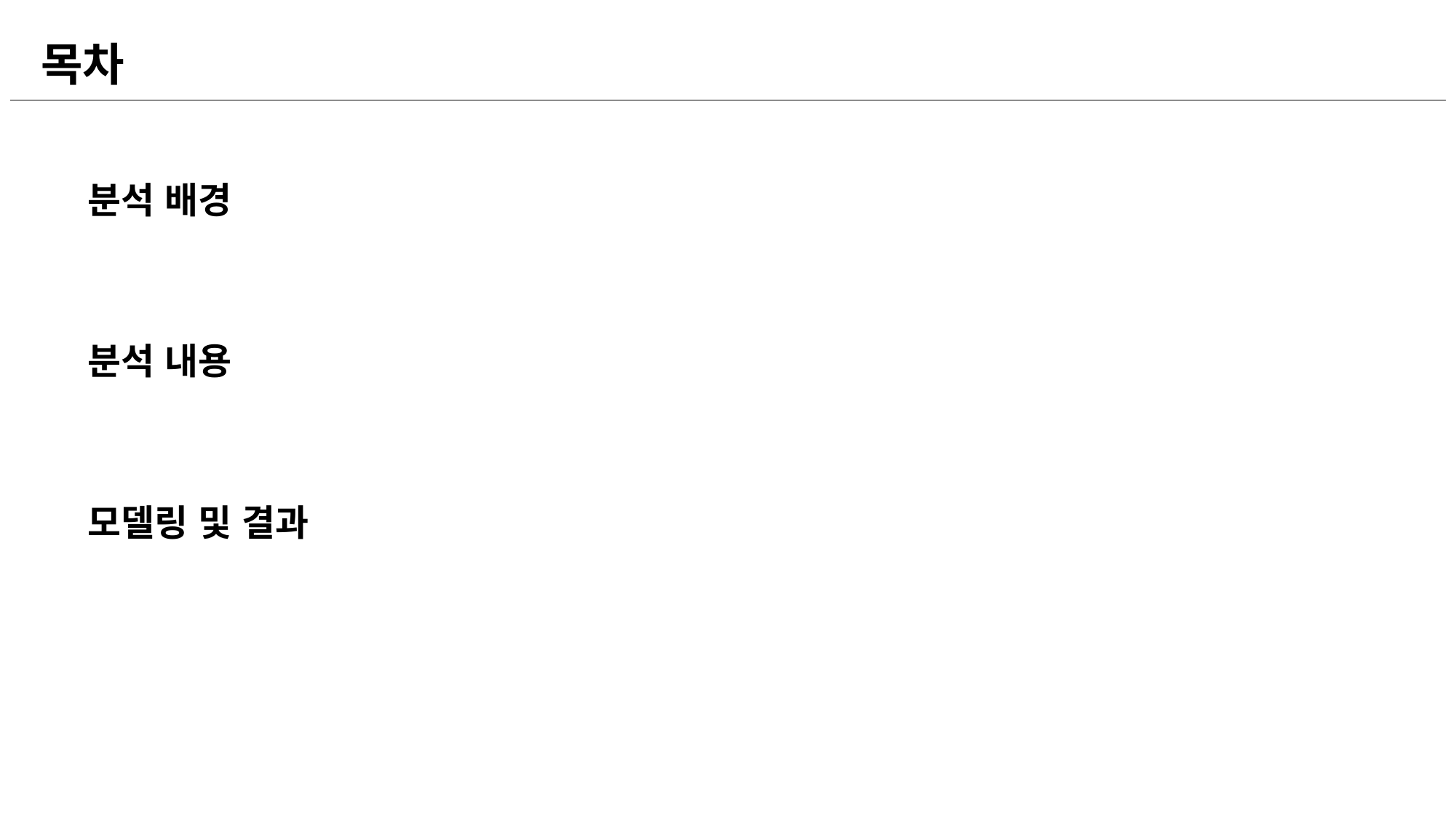

목차
분석 배경

분석 내용

모델링 및 결과